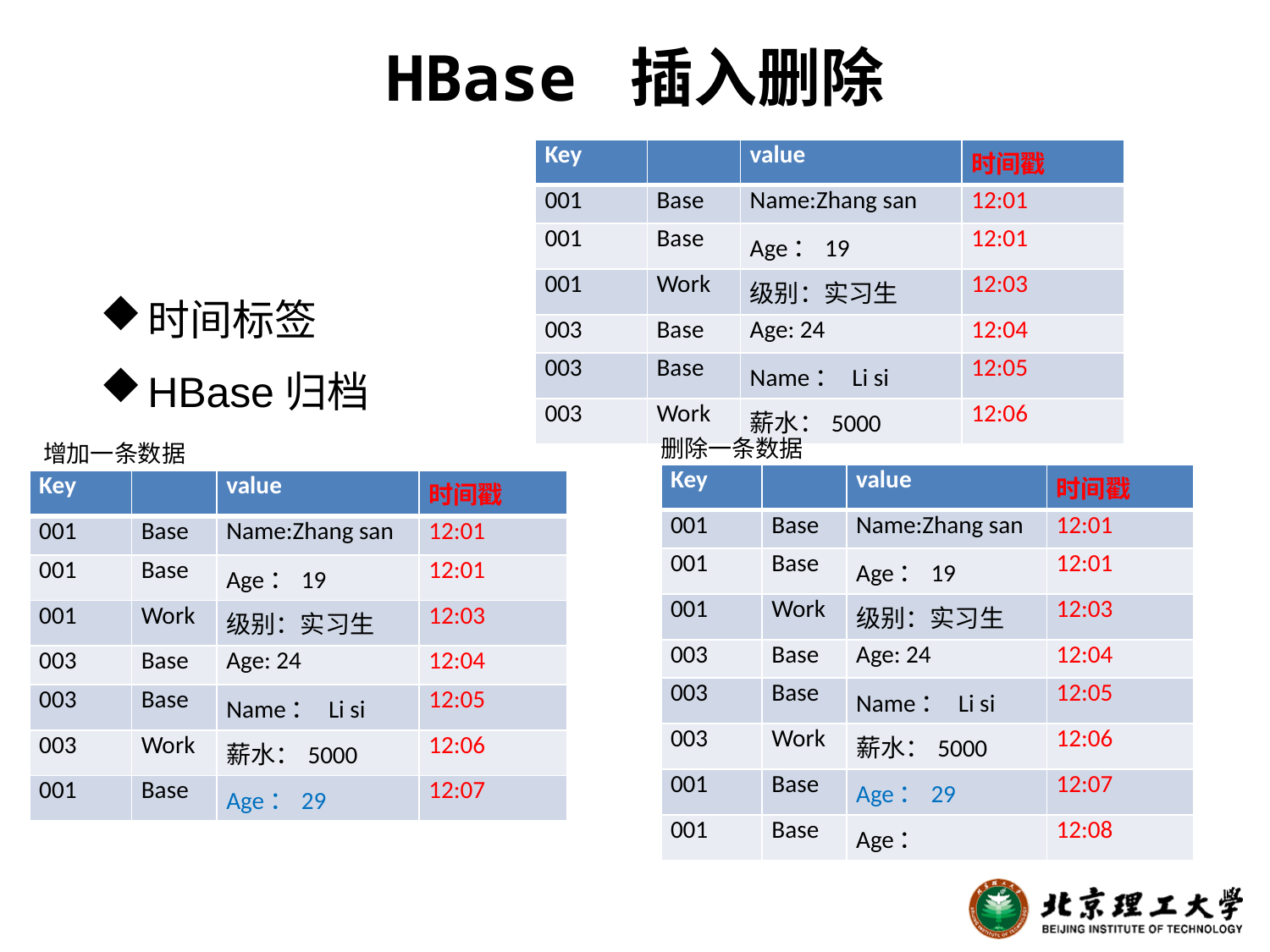

# HBase 插入删除
| Key |  | value | 时间戳 |
| --- | --- | --- | --- |
| 001 | Base | Name:Zhang san | 12:01 |
| 001 | Base | Age：19 | 12:01 |
| 001 | Work | 级别：实习生 | 12:03 |
| 003 | Base | Age: 24 | 12:04 |
| 003 | Base | Name： Li si | 12:05 |
| 003 | Work | 薪水：5000 | 12:06 |
时间标签
HBase归档

删除一条数据
增加一条数据
| Key |  | value | 时间戳 |
| --- | --- | --- | --- |
| 001 | Base | Name:Zhang san | 12:01 |
| 001 | Base | Age：19 | 12:01 |
| 001 | Work | 级别：实习生 | 12:03 |
| 003 | Base | Age: 24 | 12:04 |
| 003 | Base | Name： Li si | 12:05 |
| 003 | Work | 薪水：5000 | 12:06 |
| 001 | Base | Age：29 | 12:07 |
| 001 | Base | Age： | 12:08 |
| Key |  | value | 时间戳 |
| --- | --- | --- | --- |
| 001 | Base | Name:Zhang san | 12:01 |
| 001 | Base | Age：19 | 12:01 |
| 001 | Work | 级别：实习生 | 12:03 |
| 003 | Base | Age: 24 | 12:04 |
| 003 | Base | Name： Li si | 12:05 |
| 003 | Work | 薪水：5000 | 12:06 |
| 001 | Base | Age：29 | 12:07 |